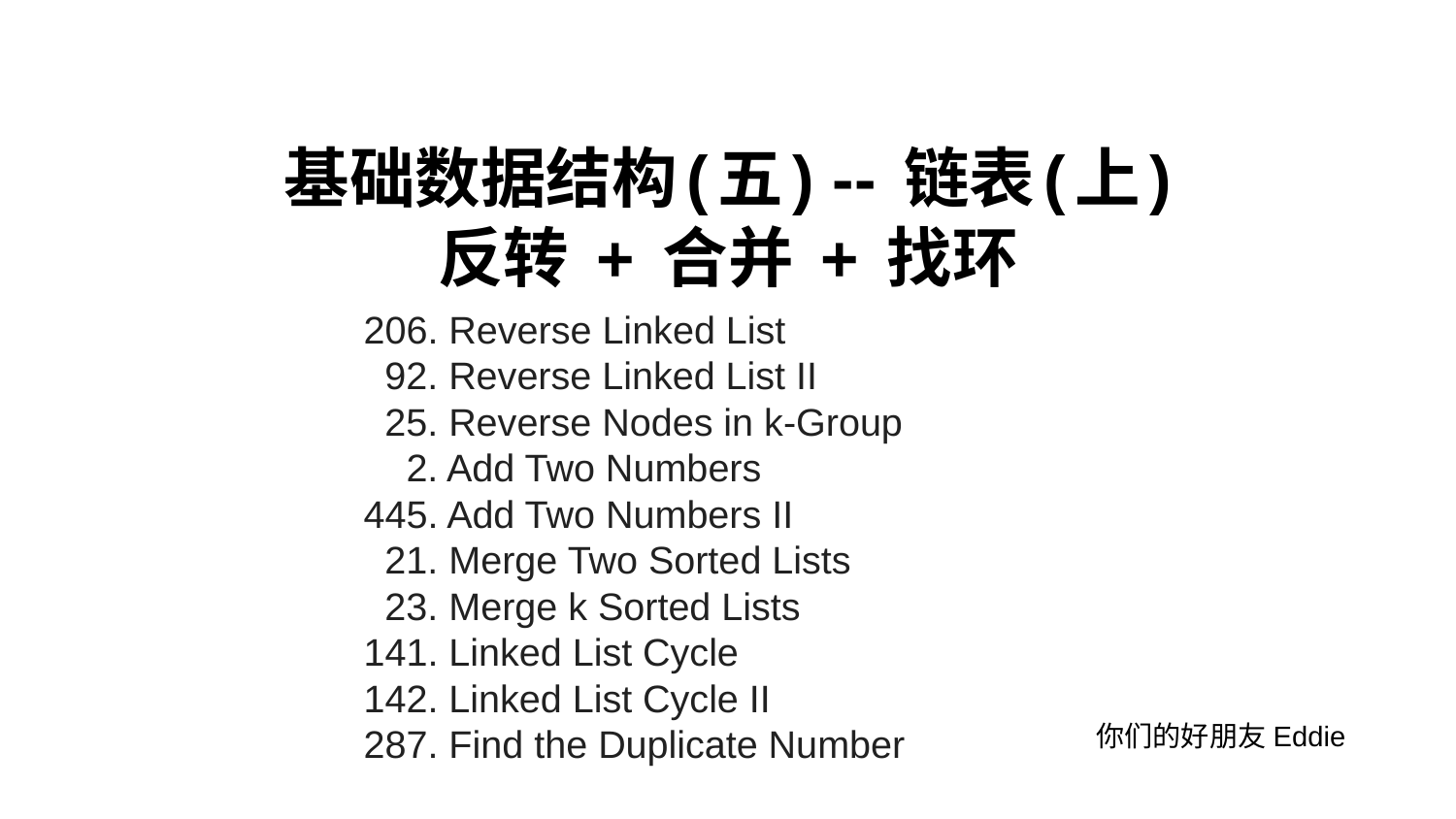

# 基础数据结构(五) -- 链表(上)
反转 + 合并 + 找环
206. Reverse Linked List
  92. Reverse Linked List II
  25. Reverse Nodes in k-Group
    2. Add Two Numbers
445. Add Two Numbers II
  21. Merge Two Sorted Lists
  23. Merge k Sorted Lists
141. Linked List Cycle
142. Linked List Cycle II
287. Find the Duplicate Number
你们的好朋友Eddie